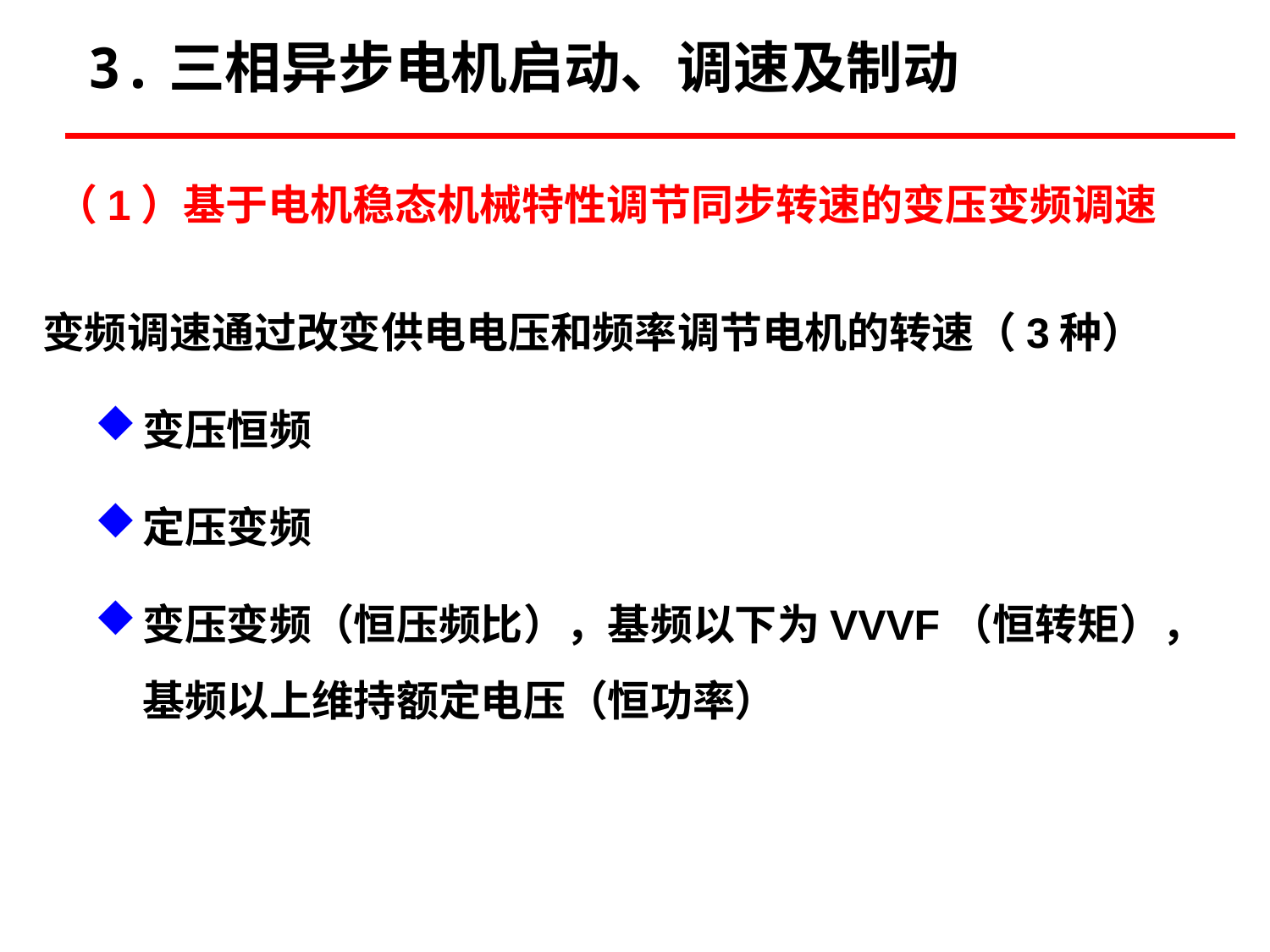

3.三相异步电机启动、调速及制动
（1）基于电机稳态机械特性调节同步转速的变压变频调速
变频调速通过改变供电电压和频率调节电机的转速（3种）
变压恒频
定压变频
变压变频（恒压频比），基频以下为VVVF（恒转矩），基频以上维持额定电压（恒功率）